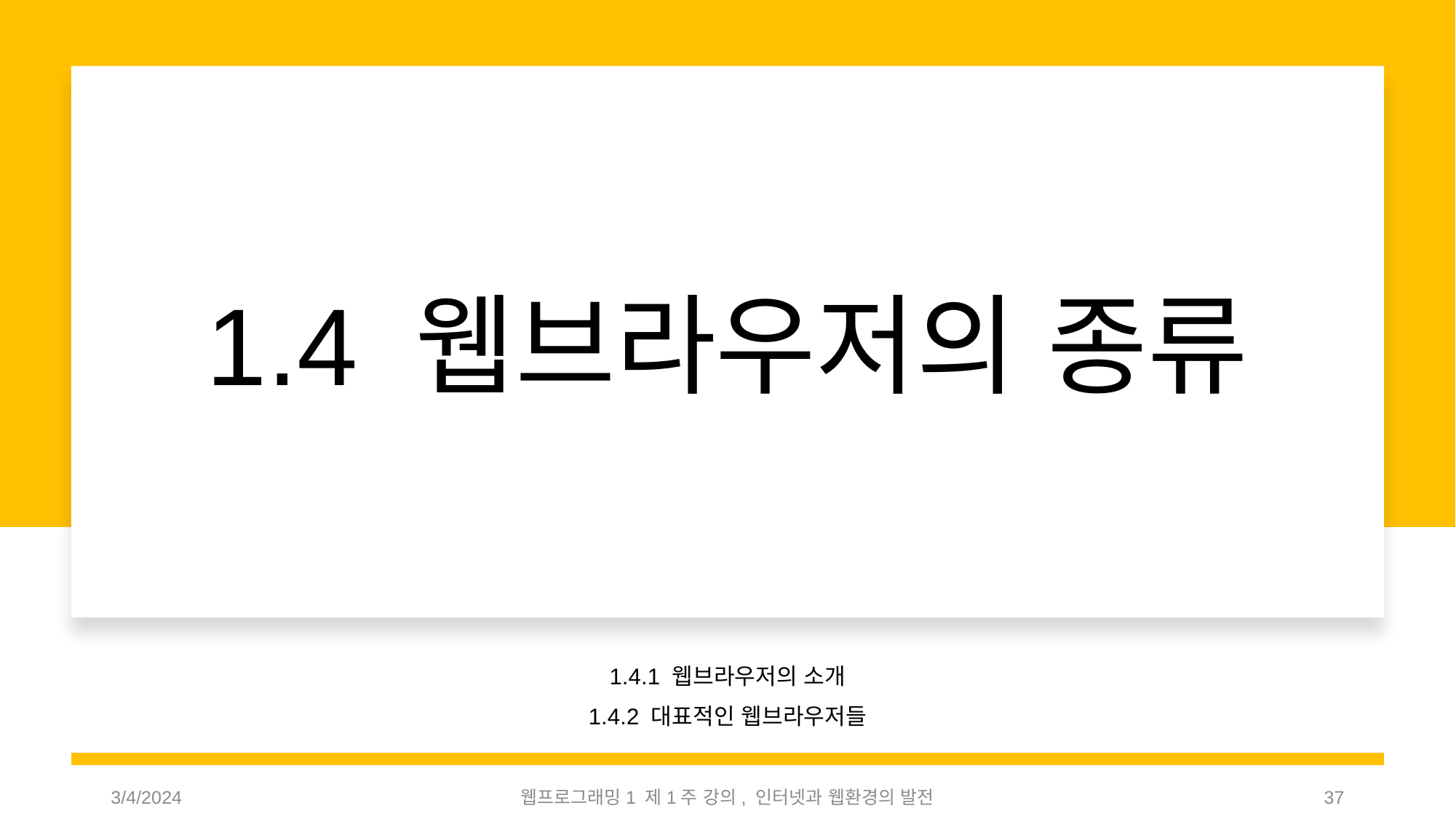

# 1.4 웹브라우저의 종류
1.4.1 웹브라우저의 소개
1.4.2 대표적인 웹브라우저들
3/4/2024
웹프로그래밍1 제1주 강의, 인터넷과 웹환경의 발전
37